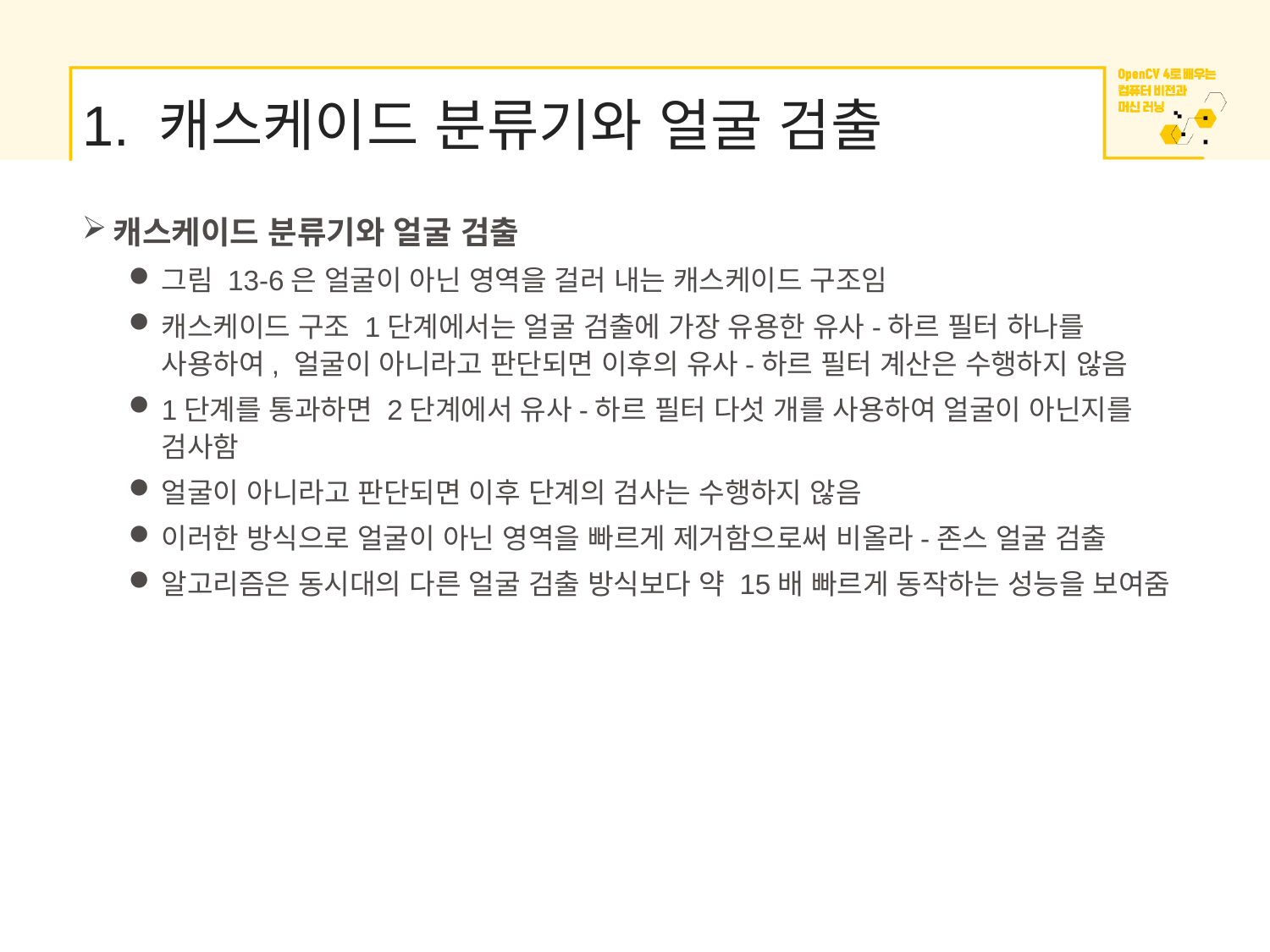

# 1. 캐스케이드 분류기와 얼굴 검출
캐스케이드 분류기와 얼굴 검출
그림 13-6은 얼굴이 아닌 영역을 걸러 내는 캐스케이드 구조임
캐스케이드 구조 1단계에서는 얼굴 검출에 가장 유용한 유사-하르 필터 하나를 사용하여, 얼굴이 아니라고 판단되면 이후의 유사-하르 필터 계산은 수행하지 않음
1단계를 통과하면 2단계에서 유사-하르 필터 다섯 개를 사용하여 얼굴이 아닌지를 검사함
얼굴이 아니라고 판단되면 이후 단계의 검사는 수행하지 않음
이러한 방식으로 얼굴이 아닌 영역을 빠르게 제거함으로써 비올라-존스 얼굴 검출
알고리즘은 동시대의 다른 얼굴 검출 방식보다 약 15배 빠르게 동작하는 성능을 보여줌